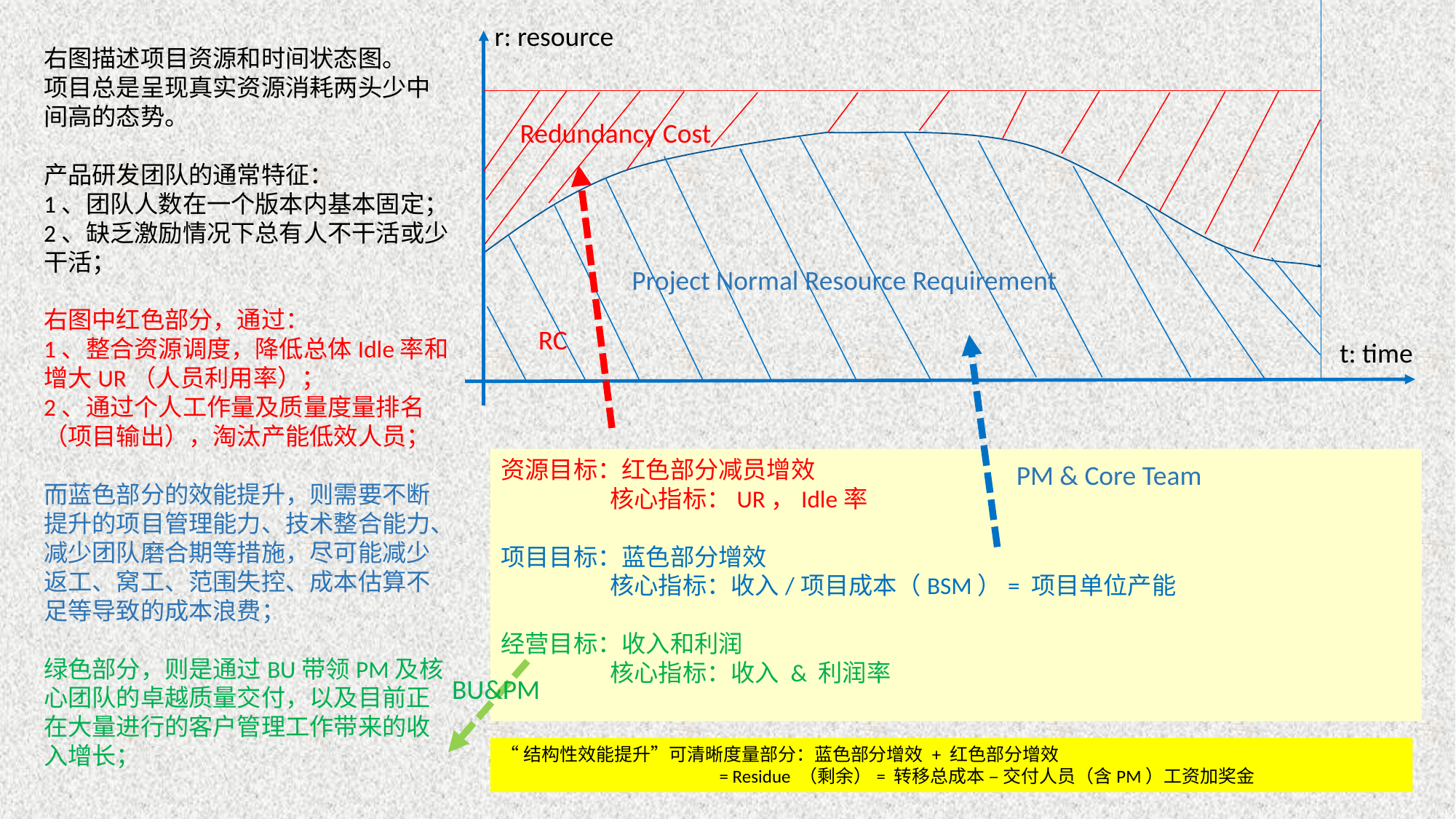

r: resource

t: time
Redundancy Cost
Project Normal Resource Requirement
右图描述项目资源和时间状态图。
项目总是呈现真实资源消耗两头少中间高的态势。

产品研发团队的通常特征：
1、团队人数在一个版本内基本固定；
2、缺乏激励情况下总有人不干活或少干活；

右图中红色部分，通过：
1、整合资源调度，降低总体Idle率和增大UR（人员利用率）；
2、通过个人工作量及质量度量排名（项目输出），淘汰产能低效人员；

而蓝色部分的效能提升，则需要不断提升的项目管理能力、技术整合能力、减少团队磨合期等措施，尽可能减少返工、窝工、范围失控、成本估算不足等导致的成本浪费；

绿色部分，则是通过BU带领PM及核心团队的卓越质量交付，以及目前正在大量进行的客户管理工作带来的收入增长；
RC
资源目标：红色部分减员增效
	核心指标：UR，Idle率

项目目标：蓝色部分增效
	核心指标：收入/项目成本（BSM）= 项目单位产能

经营目标：收入和利润
	核心指标：收入 & 利润率

PM & Core Team
BU&PM
“结构性效能提升”可清晰度量部分：蓝色部分增效 + 红色部分增效
		= Residue （剩余）= 转移总成本 – 交付人员（含PM）工资加奖金